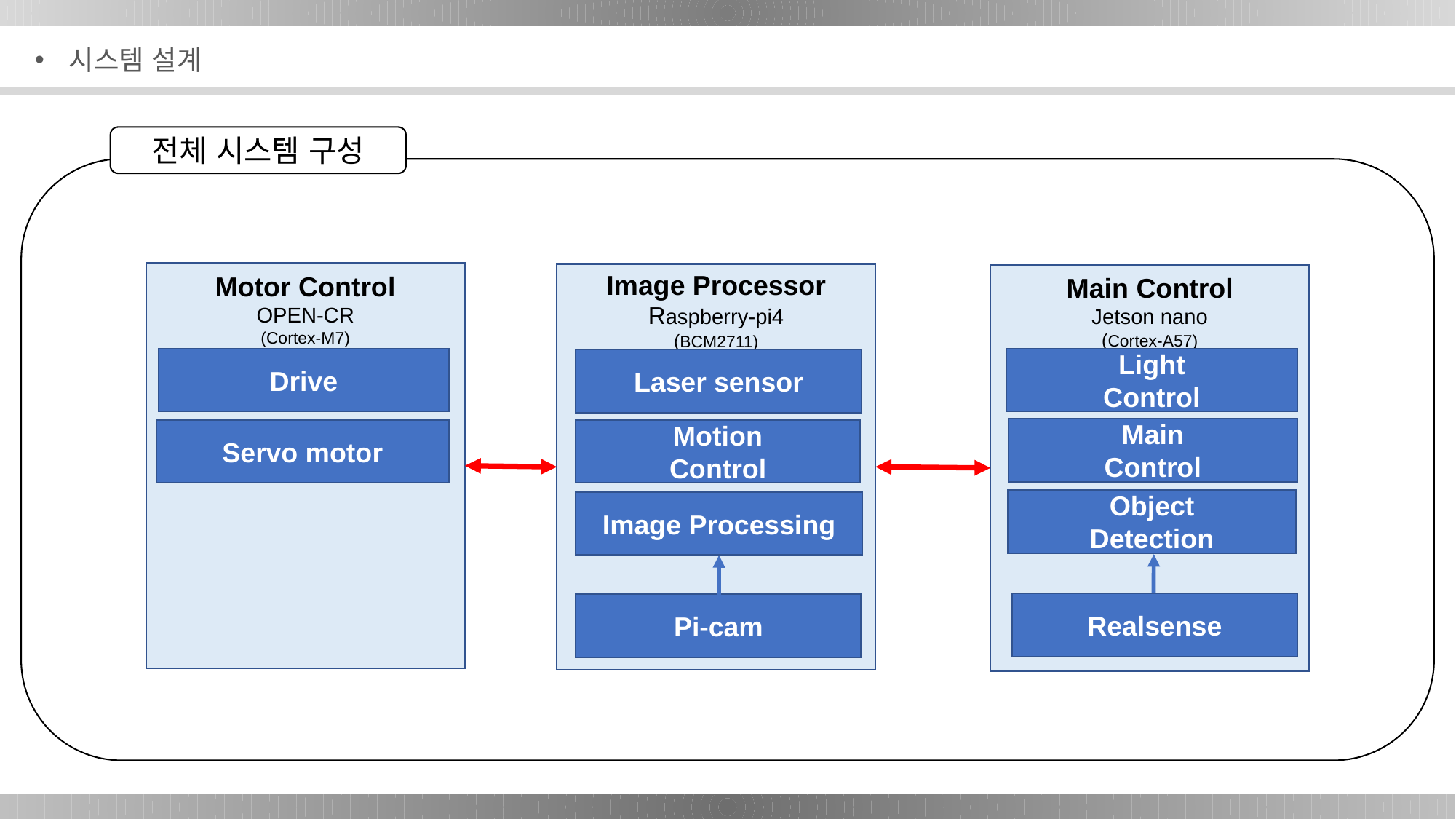

시스템 설계

전체 시스템 구성

Motor Control
OPEN-CR
(Cortex-M7)

Image Processor
Raspberry-pi4
(BCM2711)

Main Control
Jetson nano
(Cortex-A57)

Drive
Light
Control
Laser sensor
Main
Control
Servo motor
Motion
Control
Object
Detection
Image Processing
Realsense
Pi-cam